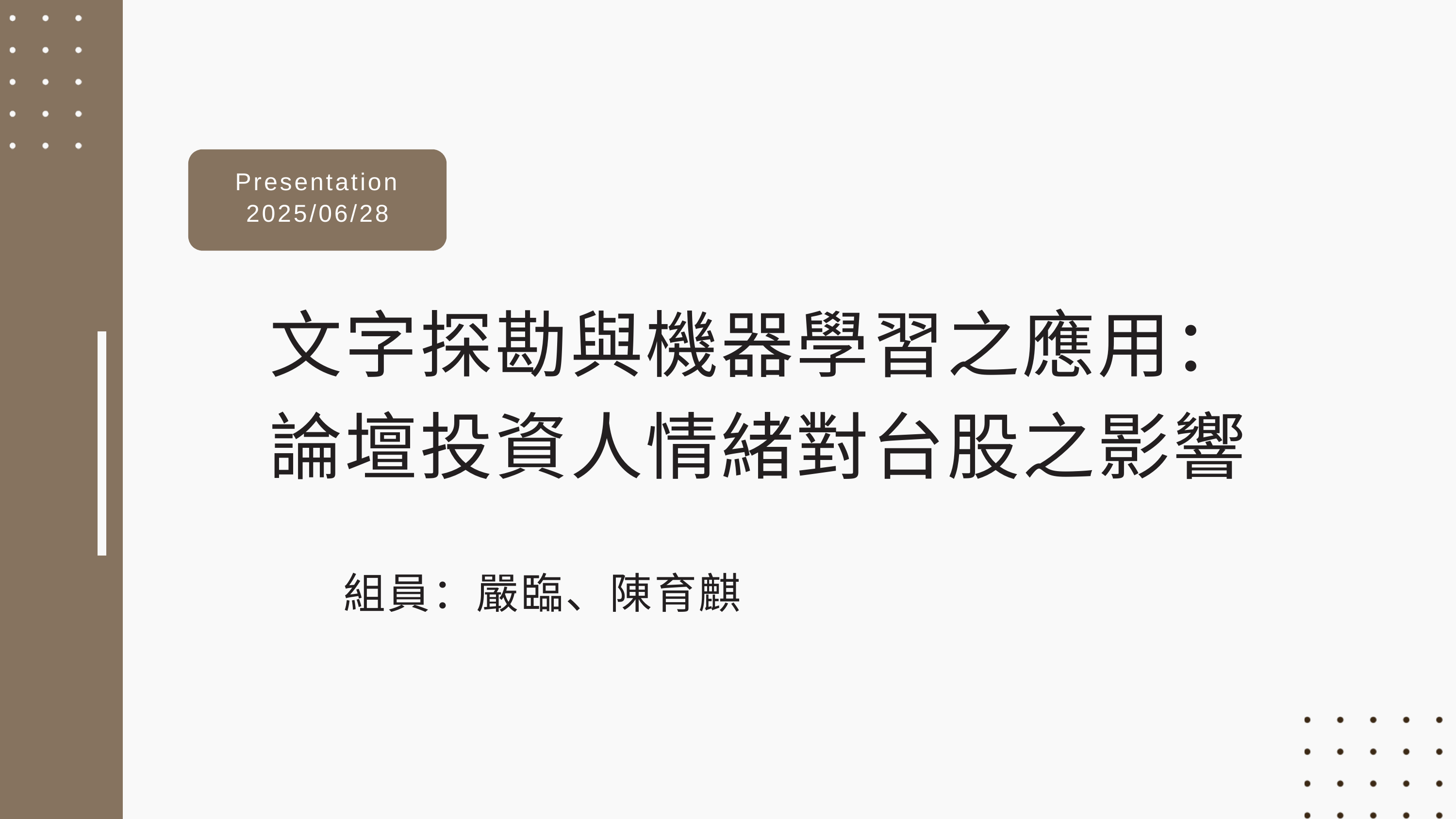

Presentation 2025/06/28
文字探勘與機器學習之應用：
論壇投資人情緒對台股之影響

組員：嚴臨、陳育麒